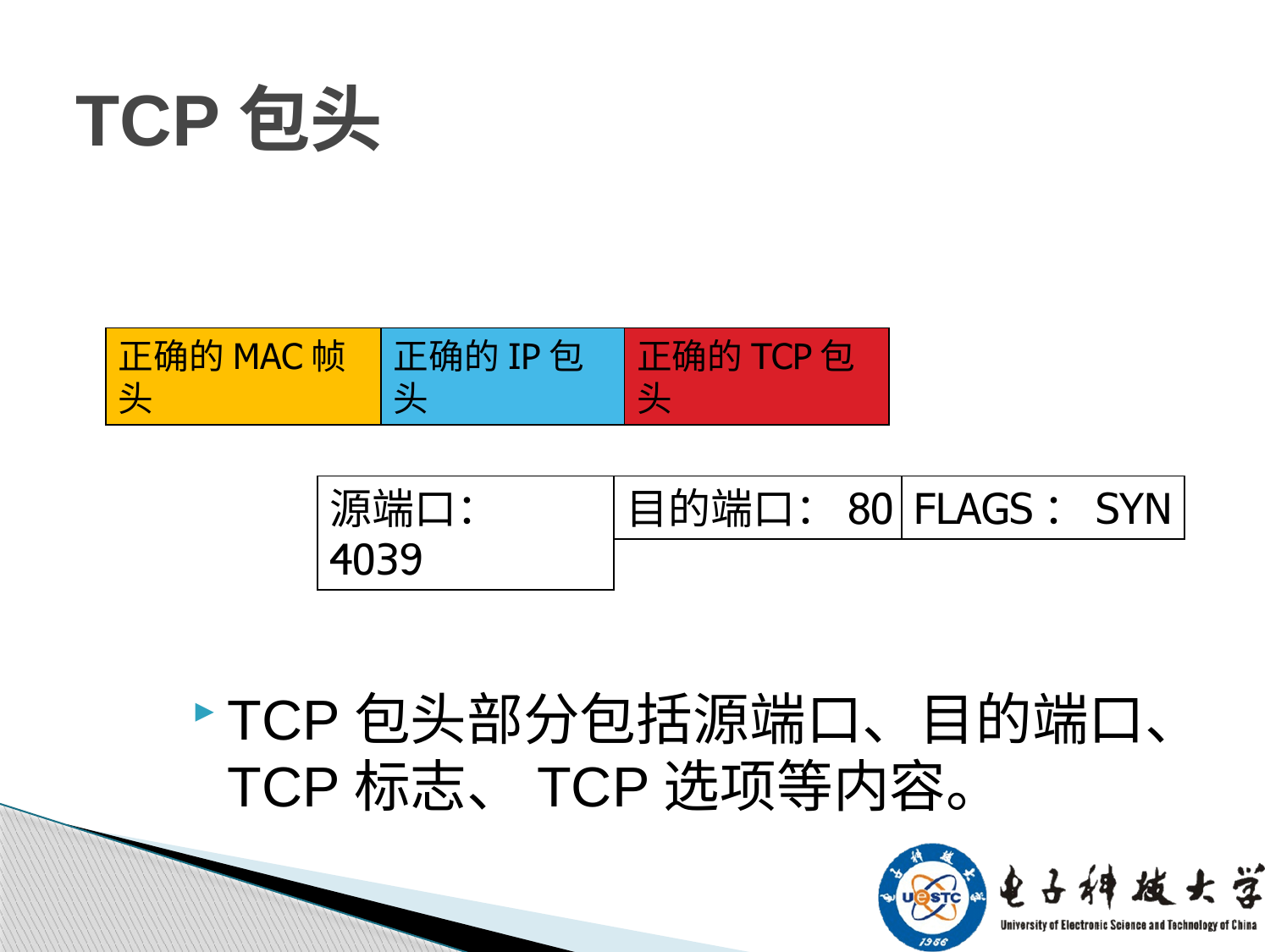

# TCP包头
正确的MAC帧头
正确的IP包头
正确的TCP包头
源端口：4039
目的端口：80
FLAGS：SYN
TCP包头部分包括源端口、目的端口、TCP标志、TCP选项等内容。